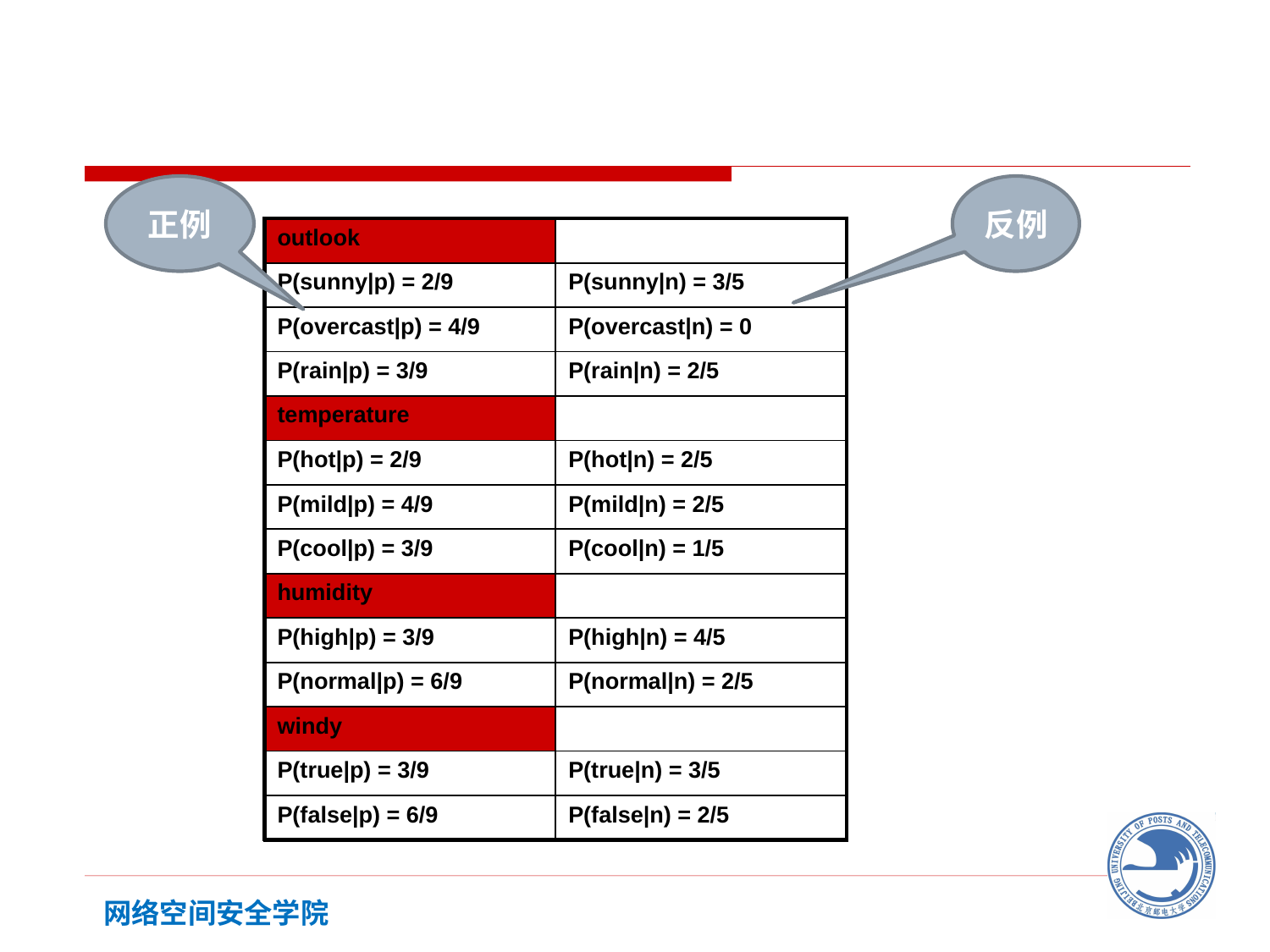

正例
反例
| outlook |  |
| --- | --- |
| P(sunny|p) = 2/9 | P(sunny|n) = 3/5 |
| P(overcast|p) = 4/9 | P(overcast|n) = 0 |
| P(rain|p) = 3/9 | P(rain|n) = 2/5 |
| temperature |  |
| P(hot|p) = 2/9 | P(hot|n) = 2/5 |
| P(mild|p) = 4/9 | P(mild|n) = 2/5 |
| P(cool|p) = 3/9 | P(cool|n) = 1/5 |
| humidity |  |
| P(high|p) = 3/9 | P(high|n) = 4/5 |
| P(normal|p) = 6/9 | P(normal|n) = 2/5 |
| windy |  |
| P(true|p) = 3/9 | P(true|n) = 3/5 |
| P(false|p) = 6/9 | P(false|n) = 2/5 |
63